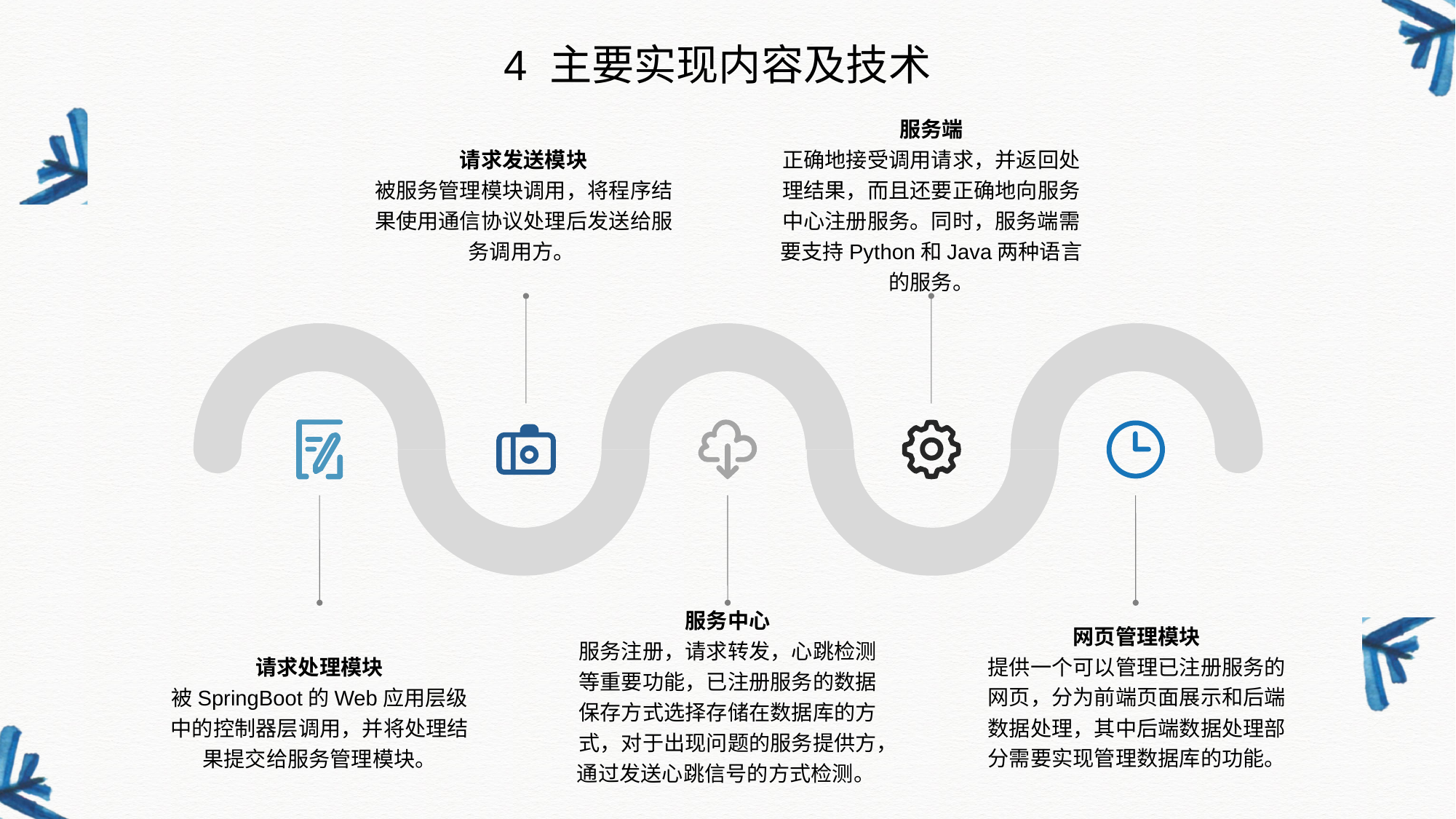

4 主要实现内容及技术
服务端
正确地接受调用请求，并返回处理结果，而且还要正确地向服务中心注册服务。同时，服务端需要支持Python和Java两种语言的服务。
请求发送模块
被服务管理模块调用，将程序结果使用通信协议处理后发送给服务调用方。

服务中心
服务注册，请求转发，心跳检测等重要功能，已注册服务的数据保存方式选择存储在数据库的方式，对于出现问题的服务提供方，通过发送心跳信号的方式检测。
网页管理模块
提供一个可以管理已注册服务的网页，分为前端页面展示和后端数据处理，其中后端数据处理部分需要实现管理数据库的功能。
请求处理模块
被SpringBoot的Web应用层级中的控制器层调用，并将处理结果提交给服务管理模块。